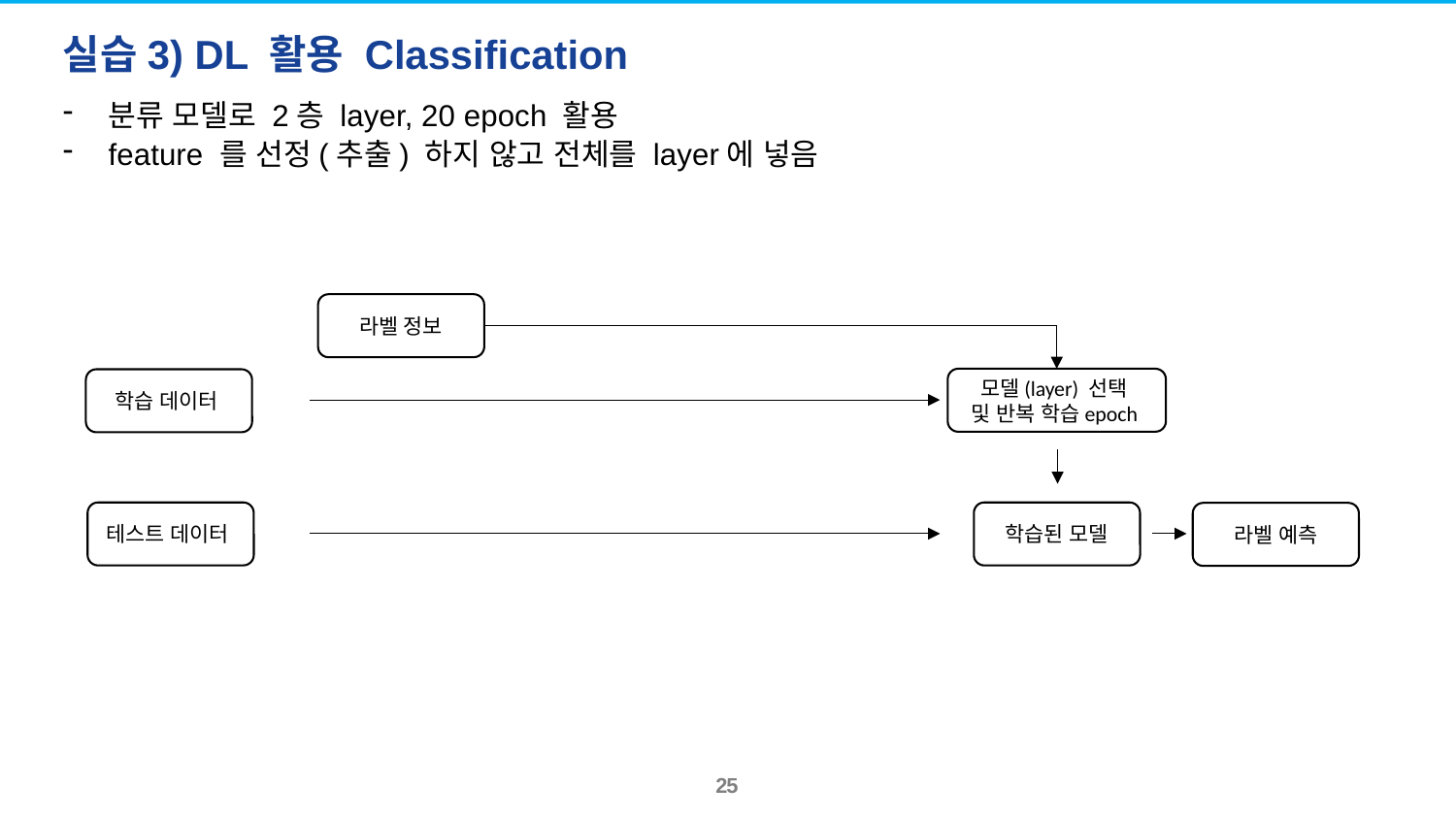

# 실습3) DL 활용 Classification
분류 모델로 2층 layer, 20 epoch 활용
feature 를 선정(추출) 하지 않고 전체를 layer에 넣음
라벨 정보
모델(layer) 선택
및 반복 학습epoch
학습 데이터
테스트 데이터
학습된 모델
라벨 예측